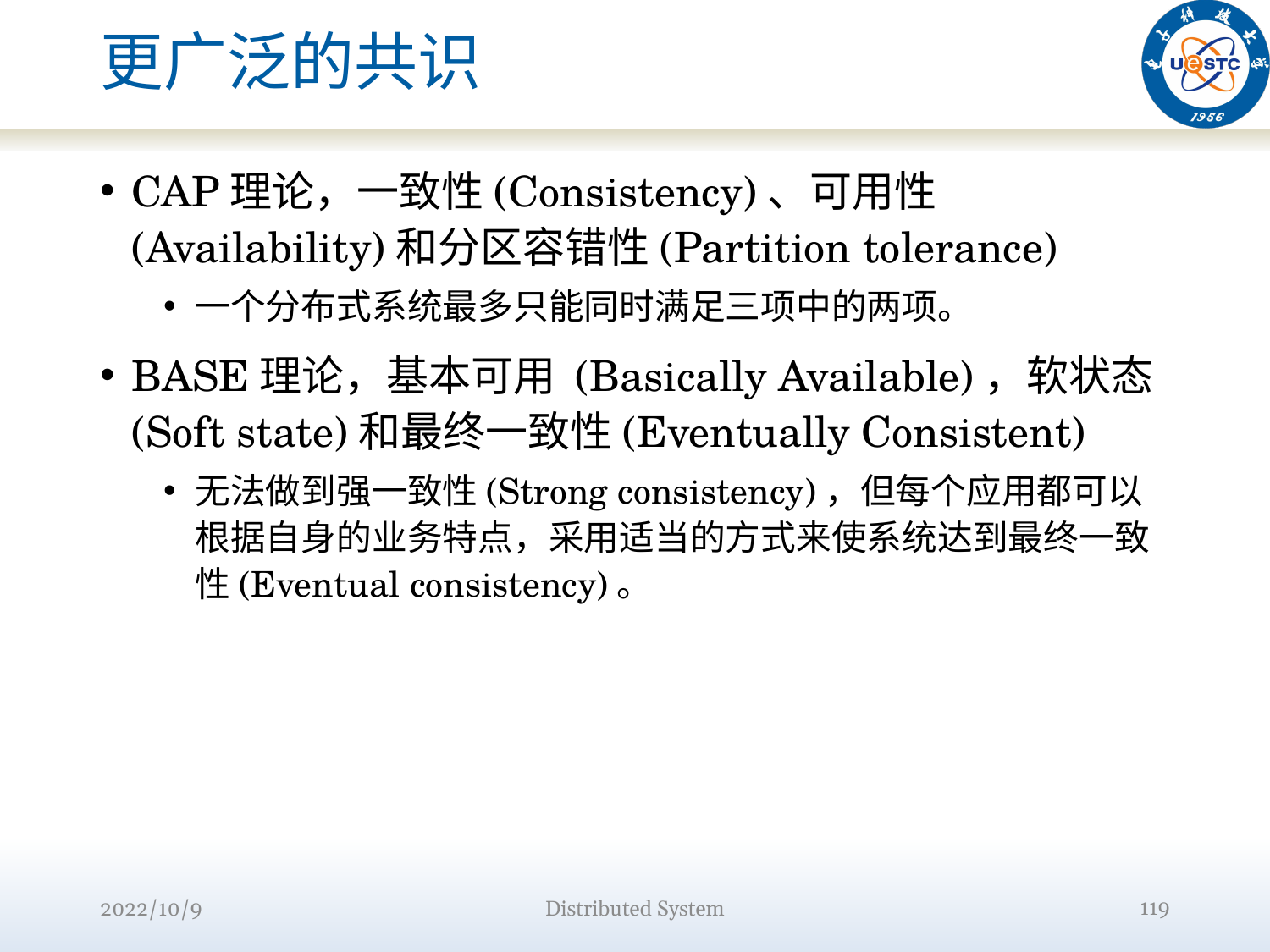

# 更广泛的共识
CAP理论，一致性(Consistency)、可用性(Availability)和分区容错性(Partition tolerance)
一个分布式系统最多只能同时满足三项中的两项。
BASE理论，基本可用 (Basically Available)，软状态(Soft state)和最终一致性(Eventually Consistent)
无法做到强一致性(Strong consistency)，但每个应用都可以根据自身的业务特点，采用适当的方式来使系统达到最终一致性(Eventual consistency)。

2022/10/9
Distributed System
119